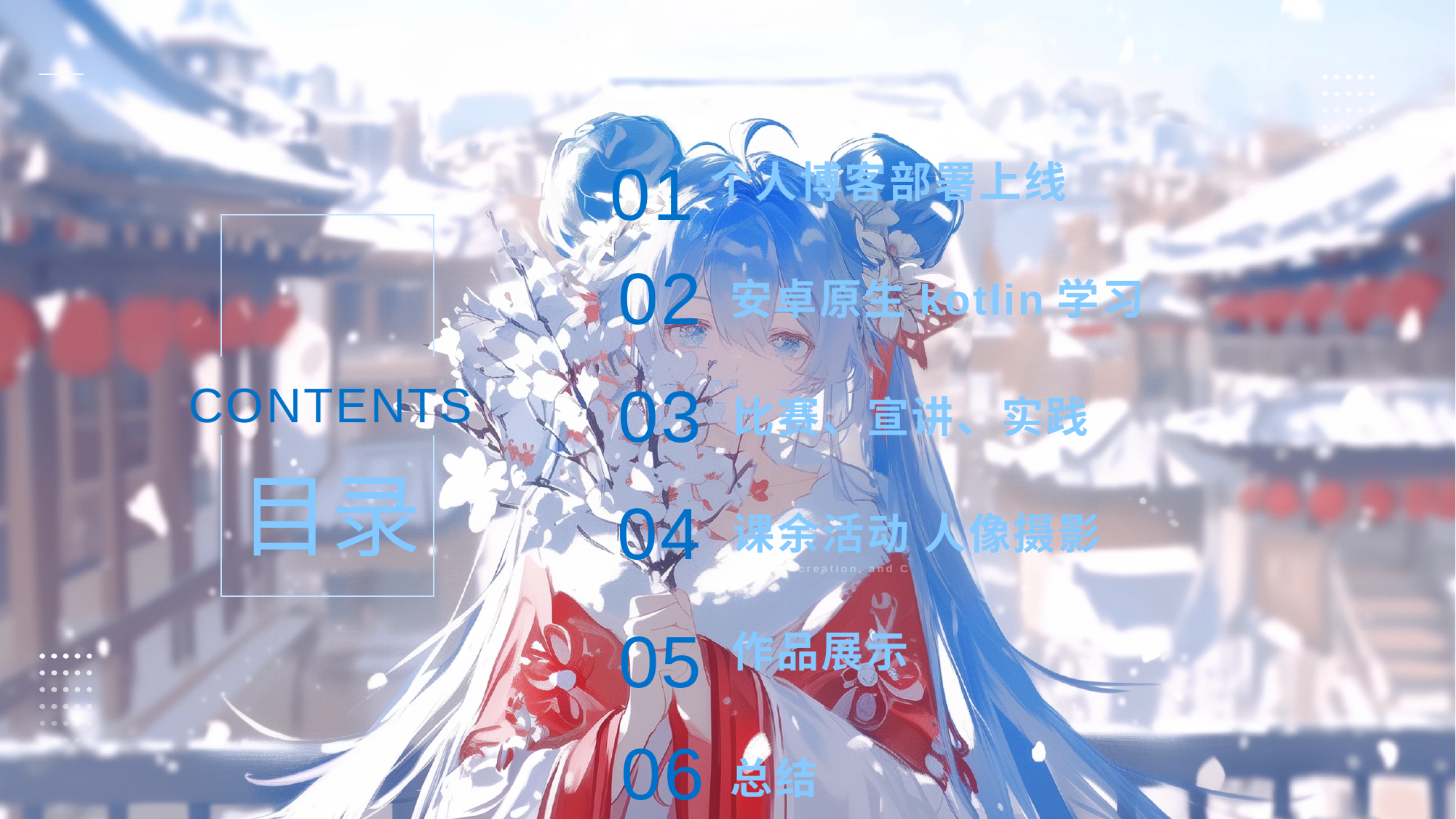

01
个人博客部署上线

02
安卓原生kotlin学习
03
CONTENTS
比赛、宣讲、实践
目录

04
课余活动 人像摄影
Q&A, Co-creation, and Connection
05
作品展示

06
总结